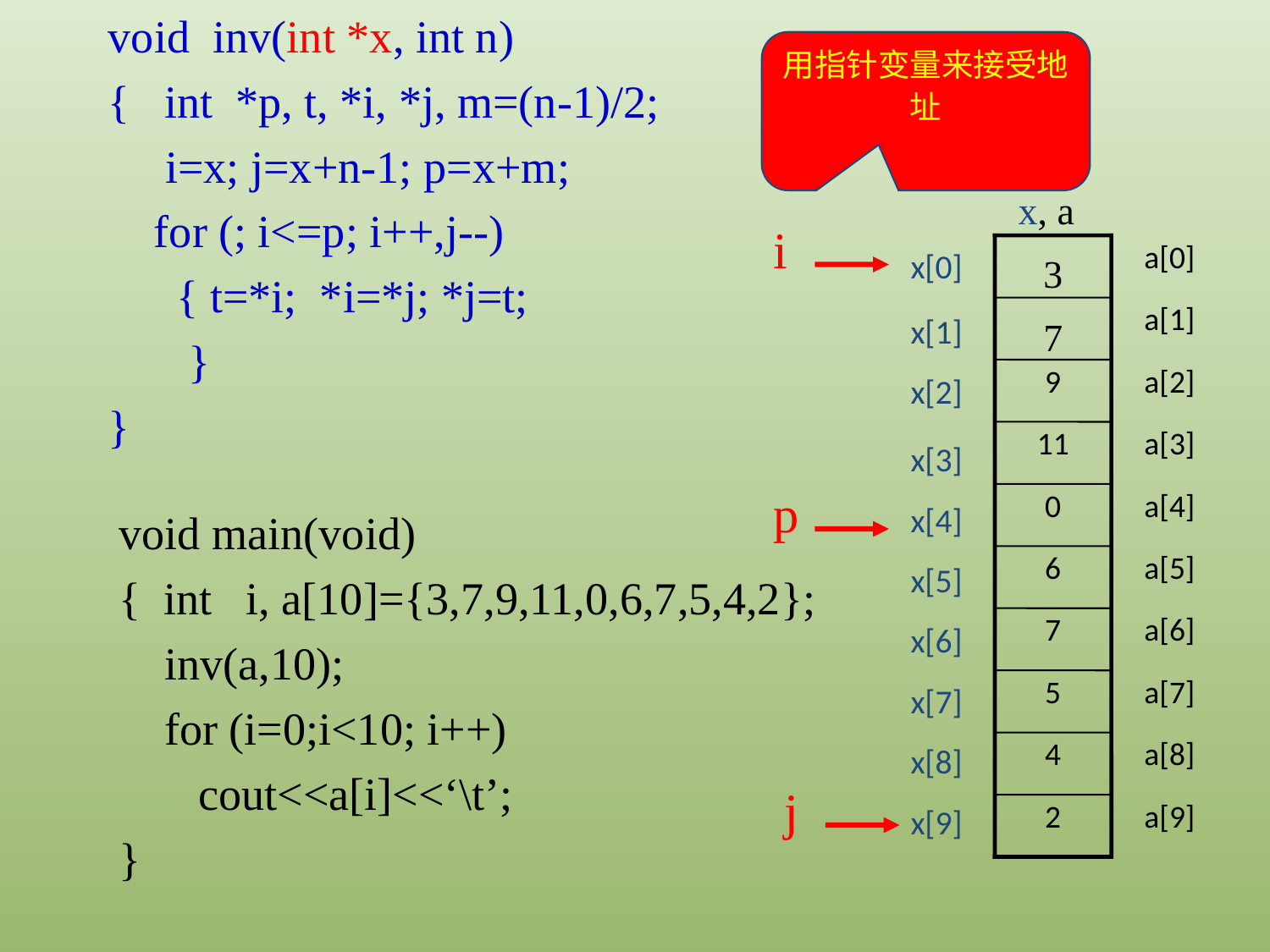

void  inv(int *x, int n)
{   int  *p, t, *i, *j, m=(n-1)/2;
     i=x; j=x+n-1; p=x+m;
    for (; i<=p; i++,j--)
      { t=*i;  *i=*j; *j=t;
       }
}
用指针变量来接受地址
x, a
x[0]

a[0]
3

a[1]
x[1]
7
9

a[2]
x[2]
11

a[3]
x[3]
0

a[4]
x[4]
6

a[5]
x[5]
7

a[6]
x[6]
x[7]
5

a[7]
x[8]
4

a[8]
x[9]
2

a[9]

i

p

j

void main(void)
{  int   i, a[10]={3,7,9,11,0,6,7,5,4,2};
    inv(a,10);
    for (i=0;i<10; i++)
       cout<<a[i]<<‘\t’;
}
450